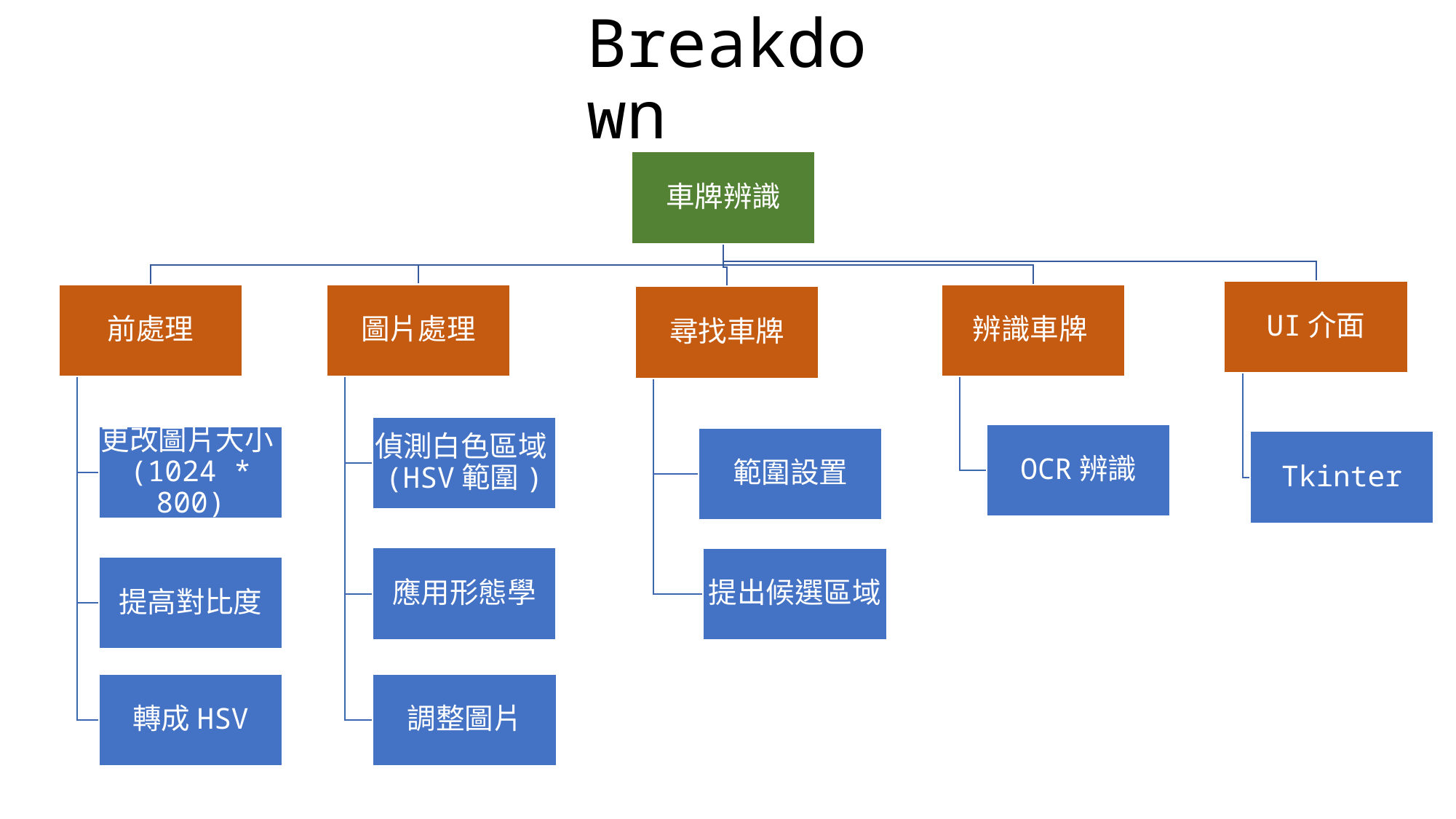

# Breakdown
車牌辨識
前處理
更改圖片大小(1024 * 800)
提高對比度
轉成HSV
圖片處理
偵測白色區域(HSV範圍)
應用形態學
調整圖片
尋找車牌
範圍設置
提出候選區域
辨識車牌
OCR辨識
UI介面
Tkinter